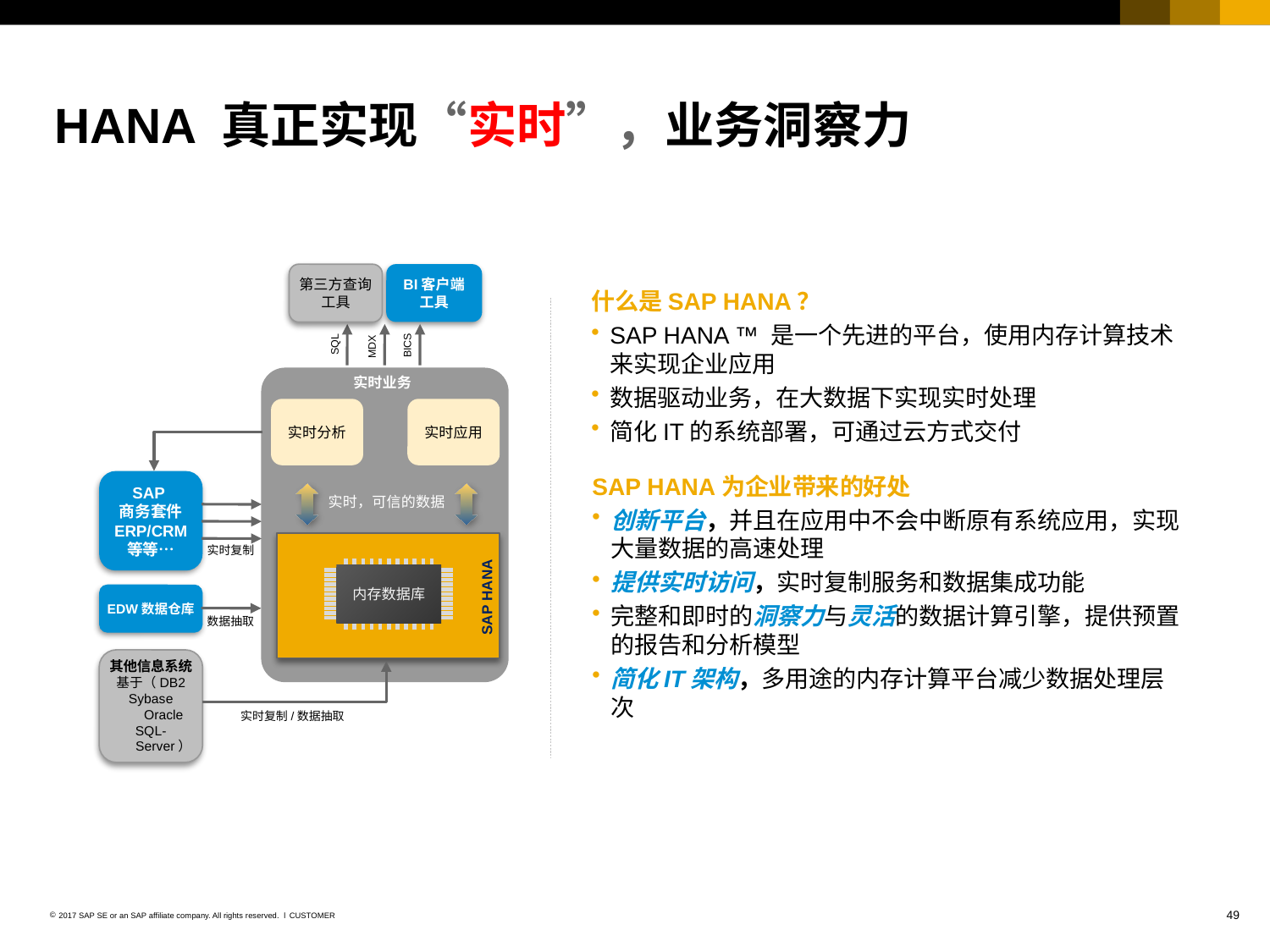

HANA 真正实现“实时”，业务洞察力
第三方查询工具
BI客户端
工具
SQL
BICS
MDX

实时业务
实时分析
实时应用

SAP
商务套件
ERP/CRM
等等…

实时，可信的数据
SAP HANA
实时复制
内存数据库
EDW数据仓库
数据抽取
其他信息系统
基于（DB2
Sybase
Oracle
SQL-Server）

实时复制/数据抽取
什么是SAP HANA？
SAP HANA ™ 是一个先进的平台，使用内存计算技术来实现企业应用
数据驱动业务，在大数据下实现实时处理
简化IT的系统部署，可通过云方式交付
SAP HANA为企业带来的好处
创新平台，并且在应用中不会中断原有系统应用，实现大量数据的高速处理
提供实时访问，实时复制服务和数据集成功能
完整和即时的洞察力与灵活的数据计算引擎，提供预置的报告和分析模型
简化IT架构，多用途的内存计算平台减少数据处理层次